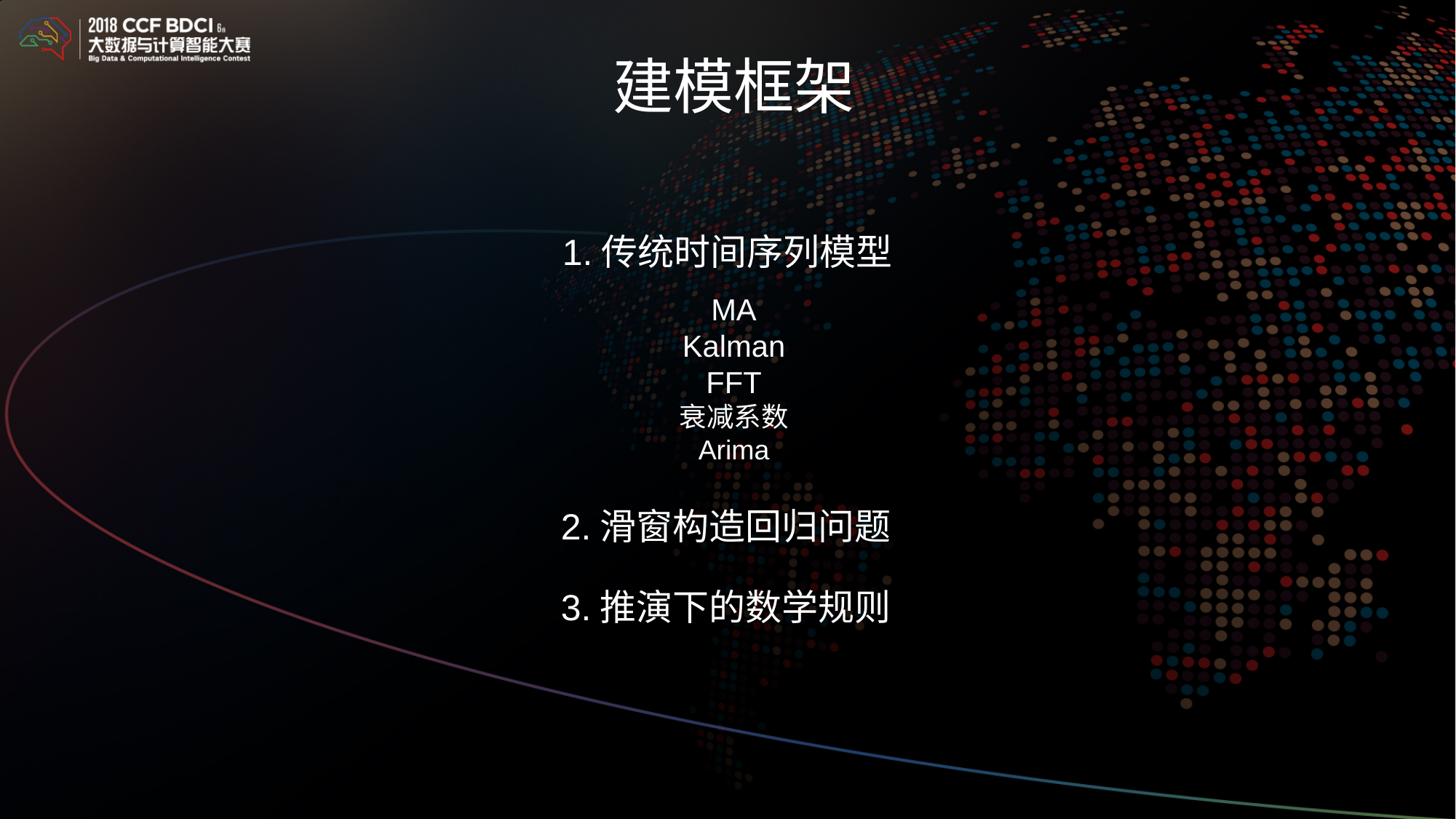

建模框架
1.传统时间序列模型
MA
Kalman
FFT
衰减系数
Arima
2.滑窗构造回归问题
3.推演下的数学规则